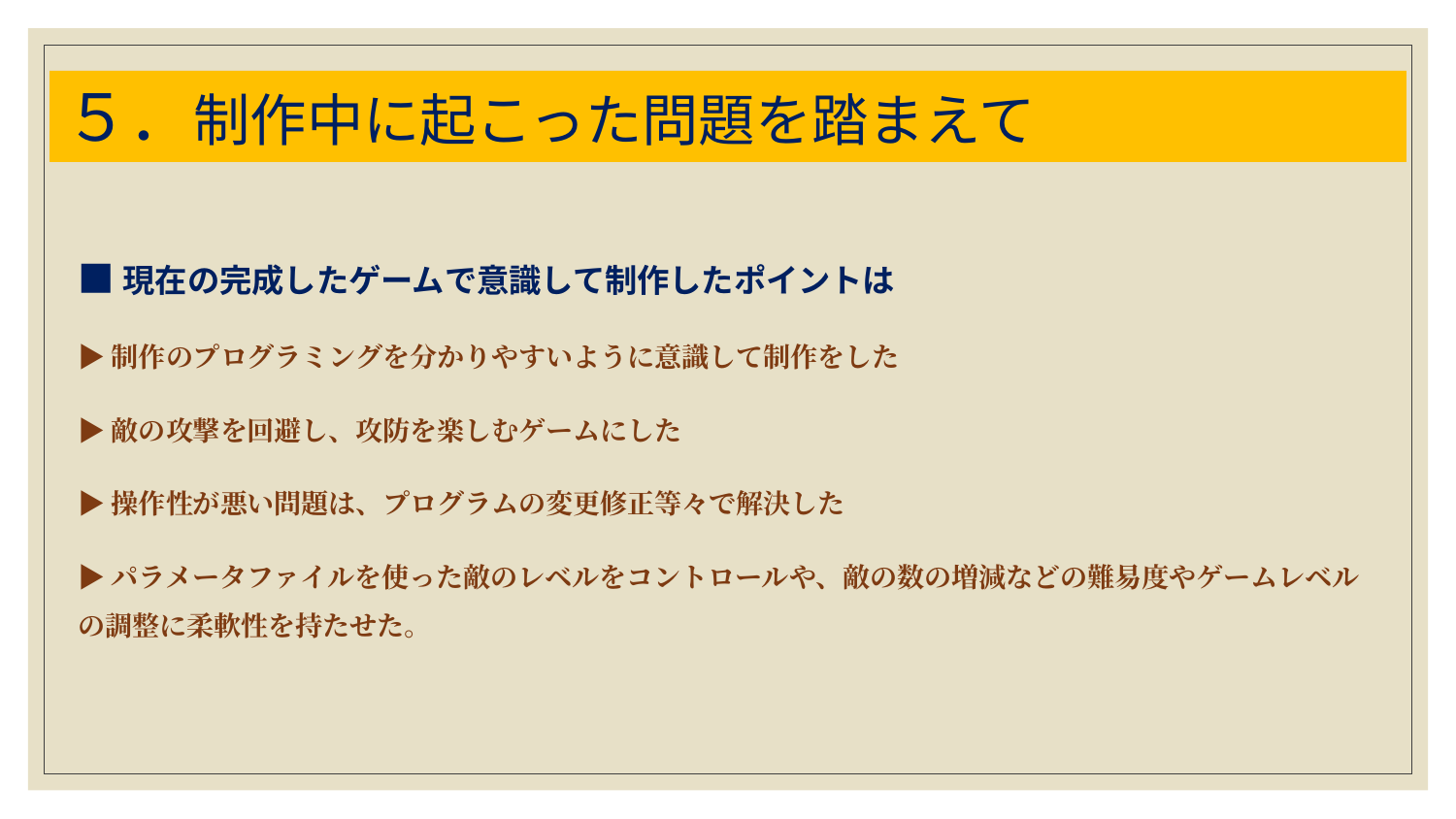

# ５．制作中に起こった問題を踏まえて
■現在の完成したゲームで意識して制作したポイントは
▶制作のプログラミングを分かりやすいように意識して制作をした
▶敵の攻撃を回避し、攻防を楽しむゲームにした
▶操作性が悪い問題は、プログラムの変更修正等々で解決した
▶パラメータファイルを使った敵のレベルをコントロールや、敵の数の増減などの難易度やゲームレベルの調整に柔軟性を持たせた。